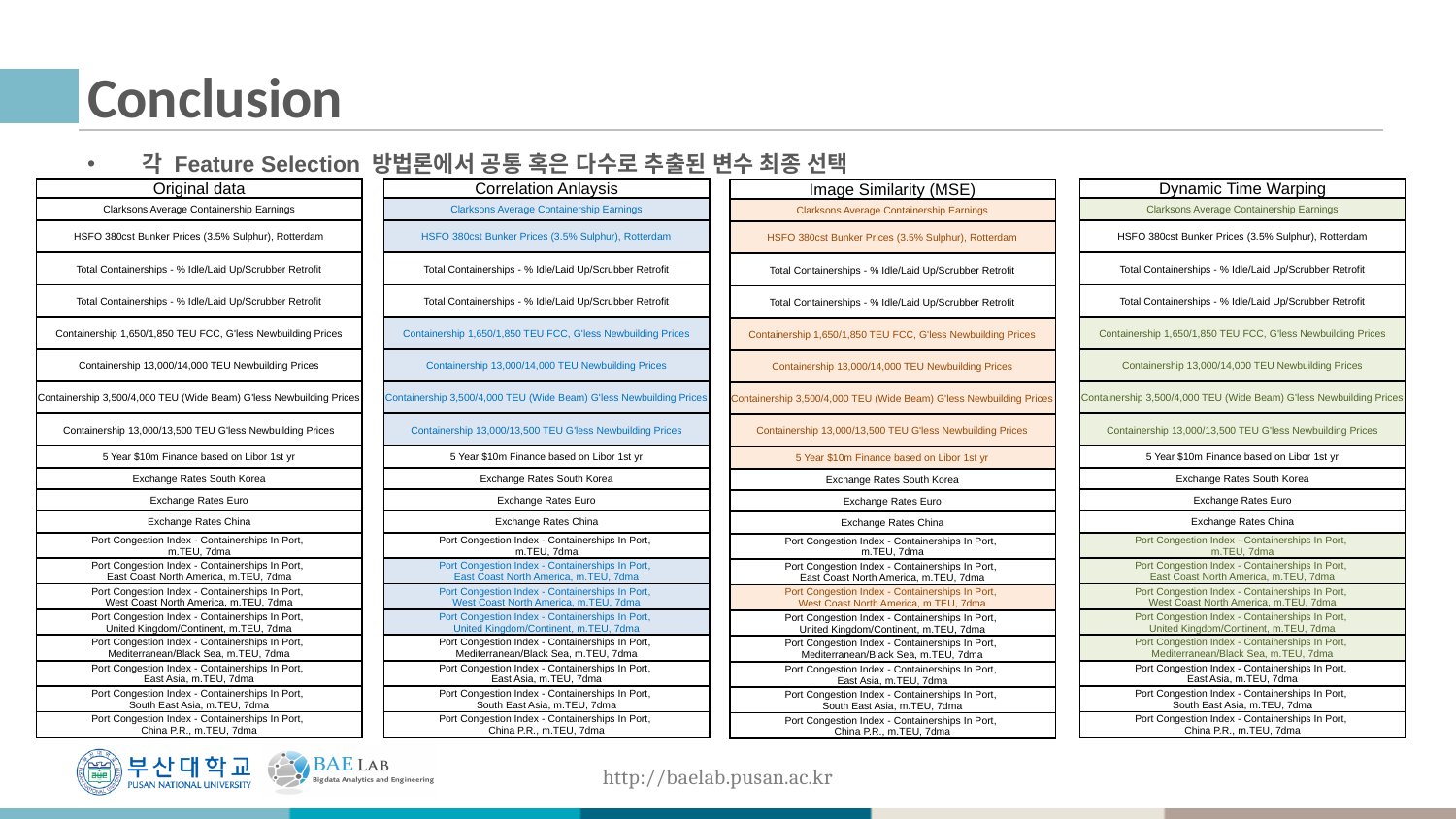

# Conclusion
각 Feature Selection 방법론에서 공통 혹은 다수로 추출된 변수 최종 선택
| Original data |
| --- |
| Clarksons Average Containership Earnings |
| HSFO 380cst Bunker Prices (3.5% Sulphur), Rotterdam |
| Total Containerships - % Idle/Laid Up/Scrubber Retrofit |
| Total Containerships - % Idle/Laid Up/Scrubber Retrofit |
| Containership 1,650/1,850 TEU FCC, G'less Newbuilding Prices |
| Containership 13,000/14,000 TEU Newbuilding Prices |
| Containership 3,500/4,000 TEU (Wide Beam) G'less Newbuilding Prices |
| Containership 13,000/13,500 TEU G'less Newbuilding Prices |
| 5 Year $10m Finance based on Libor 1st yr |
| Exchange Rates South Korea |
| Exchange Rates Euro |
| Exchange Rates China |
| Port Congestion Index - Containerships In Port, m.TEU, 7dma |
| Port Congestion Index - Containerships In Port, East Coast North America, m.TEU, 7dma |
| Port Congestion Index - Containerships In Port, West Coast North America, m.TEU, 7dma |
| Port Congestion Index - Containerships In Port, United Kingdom/Continent, m.TEU, 7dma |
| Port Congestion Index - Containerships In Port, Mediterranean/Black Sea, m.TEU, 7dma |
| Port Congestion Index - Containerships In Port, East Asia, m.TEU, 7dma |
| Port Congestion Index - Containerships In Port, South East Asia, m.TEU, 7dma |
| Port Congestion Index - Containerships In Port, China P.R., m.TEU, 7dma |
| Correlation Anlaysis |
| --- |
| Clarksons Average Containership Earnings |
| HSFO 380cst Bunker Prices (3.5% Sulphur), Rotterdam |
| Total Containerships - % Idle/Laid Up/Scrubber Retrofit |
| Total Containerships - % Idle/Laid Up/Scrubber Retrofit |
| Containership 1,650/1,850 TEU FCC, G'less Newbuilding Prices |
| Containership 13,000/14,000 TEU Newbuilding Prices |
| Containership 3,500/4,000 TEU (Wide Beam) G'less Newbuilding Prices |
| Containership 13,000/13,500 TEU G'less Newbuilding Prices |
| 5 Year $10m Finance based on Libor 1st yr |
| Exchange Rates South Korea |
| Exchange Rates Euro |
| Exchange Rates China |
| Port Congestion Index - Containerships In Port, m.TEU, 7dma |
| Port Congestion Index - Containerships In Port, East Coast North America, m.TEU, 7dma |
| Port Congestion Index - Containerships In Port, West Coast North America, m.TEU, 7dma |
| Port Congestion Index - Containerships In Port, United Kingdom/Continent, m.TEU, 7dma |
| Port Congestion Index - Containerships In Port, Mediterranean/Black Sea, m.TEU, 7dma |
| Port Congestion Index - Containerships In Port, East Asia, m.TEU, 7dma |
| Port Congestion Index - Containerships In Port, South East Asia, m.TEU, 7dma |
| Port Congestion Index - Containerships In Port, China P.R., m.TEU, 7dma |
| Dynamic Time Warping |
| --- |
| Clarksons Average Containership Earnings |
| HSFO 380cst Bunker Prices (3.5% Sulphur), Rotterdam |
| Total Containerships - % Idle/Laid Up/Scrubber Retrofit |
| Total Containerships - % Idle/Laid Up/Scrubber Retrofit |
| Containership 1,650/1,850 TEU FCC, G'less Newbuilding Prices |
| Containership 13,000/14,000 TEU Newbuilding Prices |
| Containership 3,500/4,000 TEU (Wide Beam) G'less Newbuilding Prices |
| Containership 13,000/13,500 TEU G'less Newbuilding Prices |
| 5 Year $10m Finance based on Libor 1st yr |
| Exchange Rates South Korea |
| Exchange Rates Euro |
| Exchange Rates China |
| Port Congestion Index - Containerships In Port, m.TEU, 7dma |
| Port Congestion Index - Containerships In Port, East Coast North America, m.TEU, 7dma |
| Port Congestion Index - Containerships In Port, West Coast North America, m.TEU, 7dma |
| Port Congestion Index - Containerships In Port, United Kingdom/Continent, m.TEU, 7dma |
| Port Congestion Index - Containerships In Port, Mediterranean/Black Sea, m.TEU, 7dma |
| Port Congestion Index - Containerships In Port, East Asia, m.TEU, 7dma |
| Port Congestion Index - Containerships In Port, South East Asia, m.TEU, 7dma |
| Port Congestion Index - Containerships In Port, China P.R., m.TEU, 7dma |
| Image Similarity (MSE) |
| --- |
| Clarksons Average Containership Earnings |
| HSFO 380cst Bunker Prices (3.5% Sulphur), Rotterdam |
| Total Containerships - % Idle/Laid Up/Scrubber Retrofit |
| Total Containerships - % Idle/Laid Up/Scrubber Retrofit |
| Containership 1,650/1,850 TEU FCC, G'less Newbuilding Prices |
| Containership 13,000/14,000 TEU Newbuilding Prices |
| Containership 3,500/4,000 TEU (Wide Beam) G'less Newbuilding Prices |
| Containership 13,000/13,500 TEU G'less Newbuilding Prices |
| 5 Year $10m Finance based on Libor 1st yr |
| Exchange Rates South Korea |
| Exchange Rates Euro |
| Exchange Rates China |
| Port Congestion Index - Containerships In Port, m.TEU, 7dma |
| Port Congestion Index - Containerships In Port, East Coast North America, m.TEU, 7dma |
| Port Congestion Index - Containerships In Port, West Coast North America, m.TEU, 7dma |
| Port Congestion Index - Containerships In Port, United Kingdom/Continent, m.TEU, 7dma |
| Port Congestion Index - Containerships In Port, Mediterranean/Black Sea, m.TEU, 7dma |
| Port Congestion Index - Containerships In Port, East Asia, m.TEU, 7dma |
| Port Congestion Index - Containerships In Port, South East Asia, m.TEU, 7dma |
| Port Congestion Index - Containerships In Port, China P.R., m.TEU, 7dma |